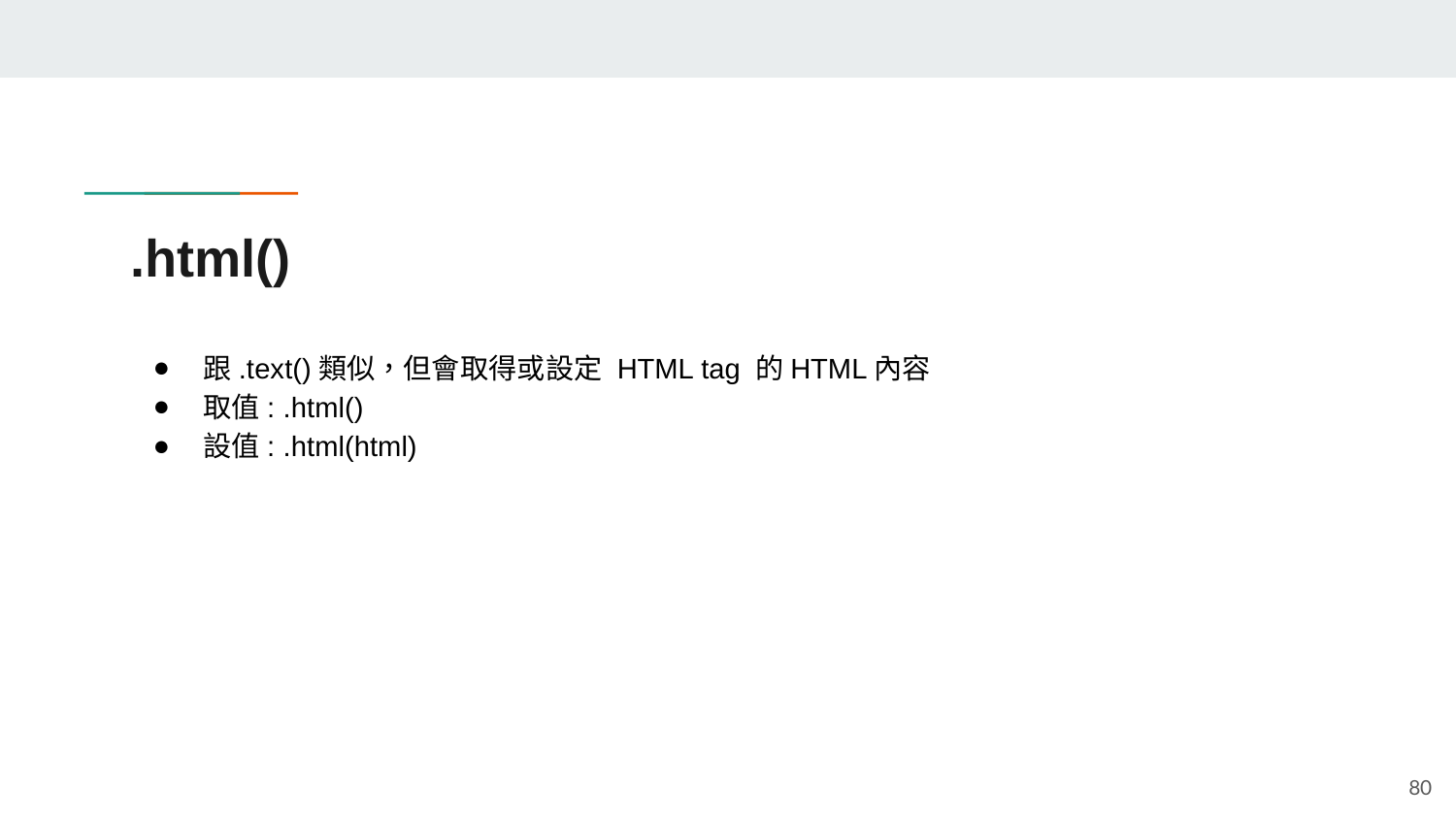

# .html()
跟.text()類似，但會取得或設定 HTML tag 的HTML內容
取值: .html()
設值: .html(html)

80